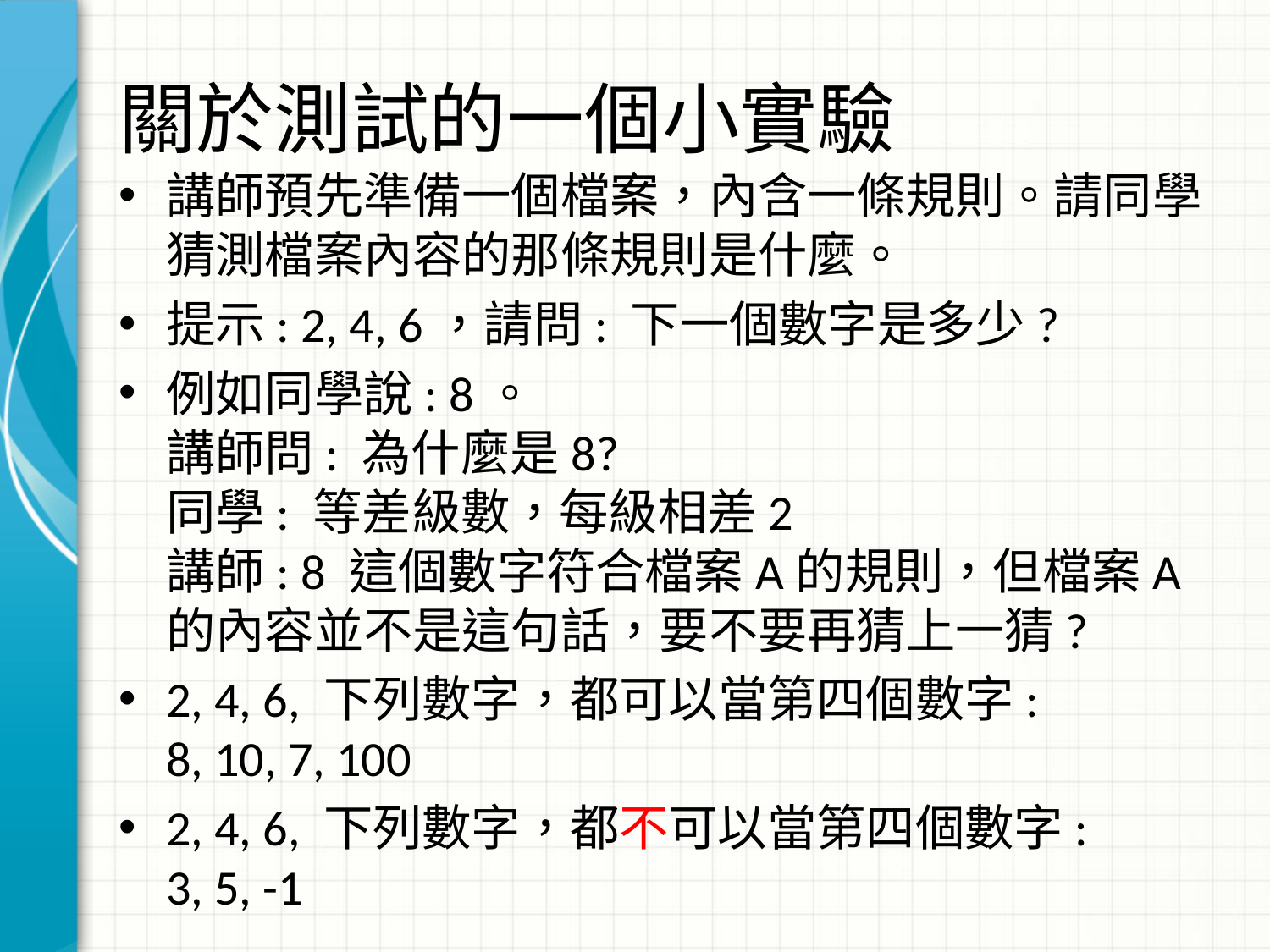

# 關於測試的一個小實驗
講師預先準備一個檔案，內含一條規則。請同學猜測檔案內容的那條規則是什麼。
提示: 2, 4, 6，請問: 下一個數字是多少?
例如同學說: 8。
講師問: 為什麼是8?
同學: 等差級數，每級相差2
講師: 8 這個數字符合檔案A的規則，但檔案A的內容並不是這句話，要不要再猜上一猜?
2, 4, 6, 下列數字，都可以當第四個數字:
8, 10, 7, 100
2, 4, 6, 下列數字，都不可以當第四個數字:
3, 5, -1